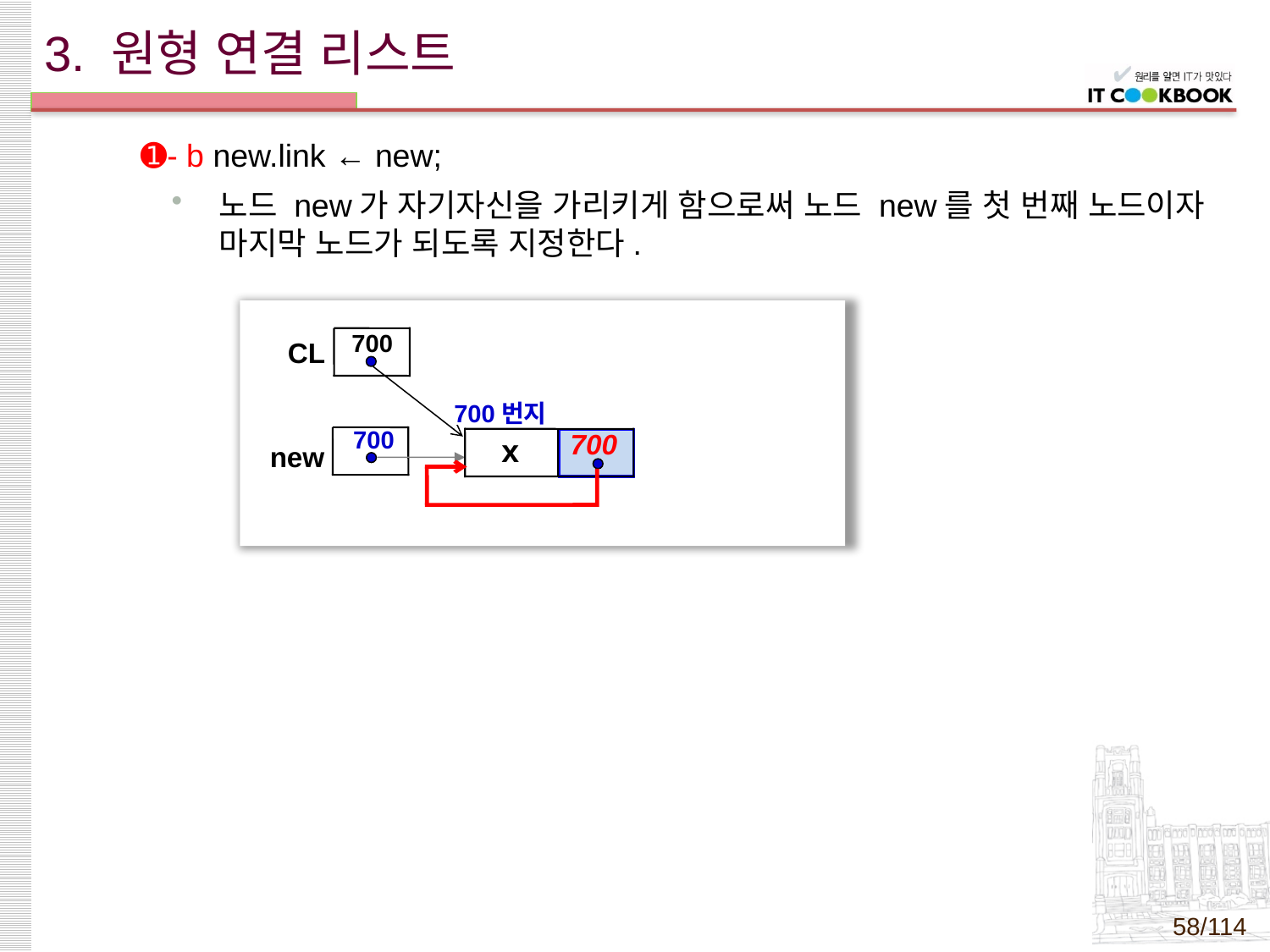

# 3. 원형 연결 리스트
 ➊- b new.link ← new;
노드 new가 자기자신을 가리키게 함으로써 노드 new를 첫 번째 노드이자 마지막 노드가 되도록 지정한다.

700
CL

700번지

x

700

new

700
700